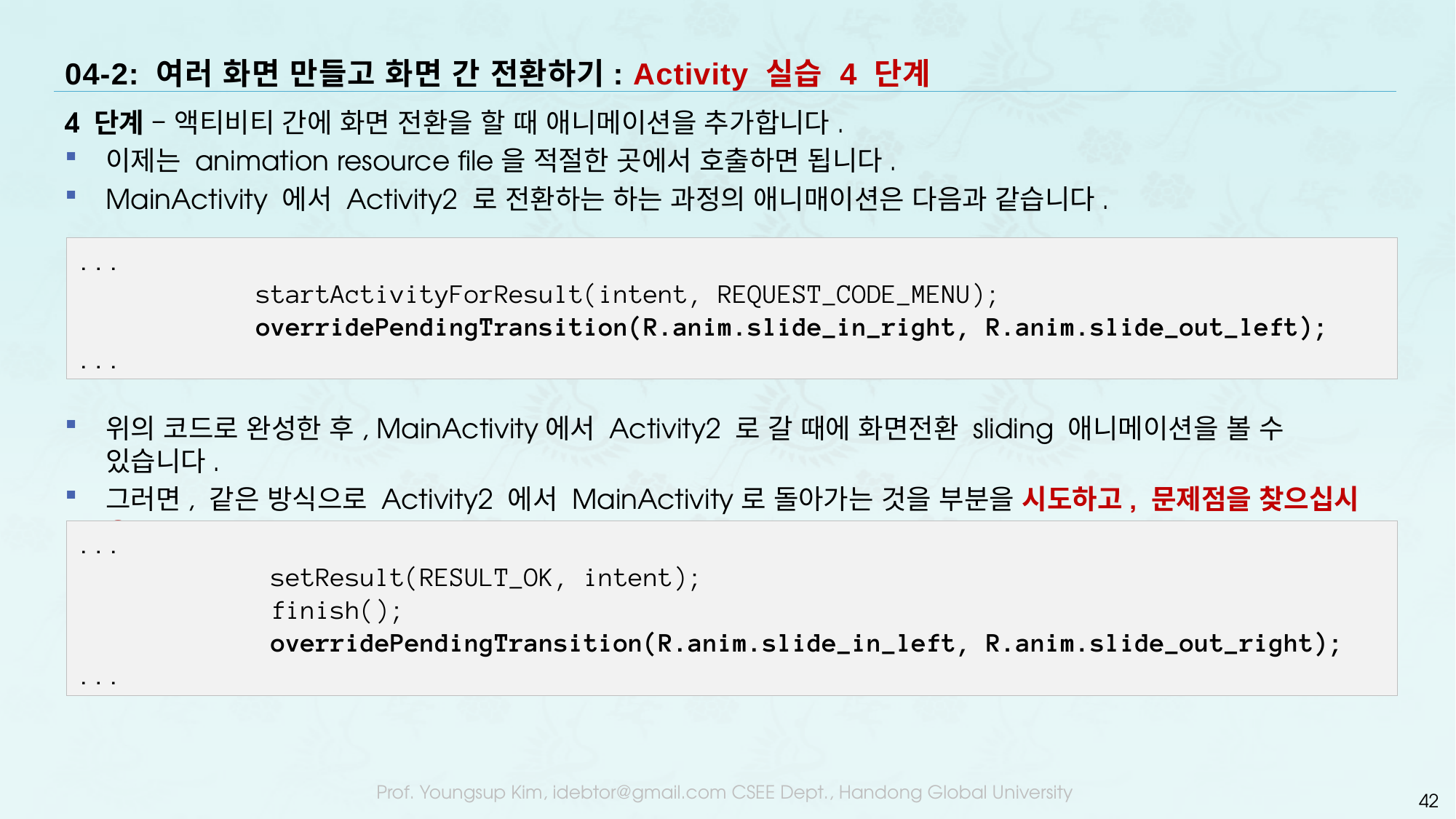

# 04-2: 여러 화면 만들고 화면 간 전환하기: Activity 실습 4 단계
4 단계 – 액티비티 간에 화면 전환을 할 때 애니메이션을 추가합니다.
이제는 animation resource file을 적절한 곳에서 호출하면 됩니다.
MainActivity 에서 Activity2 로 전환하는 하는 과정의 애니매이션은 다음과 같습니다.

위의 코드로 완성한 후, MainActivity에서 Activity2 로 갈 때에 화면전환 sliding 애니메이션을 볼 수 있습니다.
그러면, 같은 방식으로 Activity2 에서 MainActivity로 돌아가는 것을 부분을 시도하고, 문제점을 찾으십시오.
...
            startActivityForResult(intent, REQUEST_CODE_MENU);
            overridePendingTransition(R.anim.slide_in_right, R.anim.slide_out_left);
...
...
             setResult(RESULT_OK, intent);
             finish();
             overridePendingTransition(R.anim.slide_in_left, R.anim.slide_out_right);
...
42